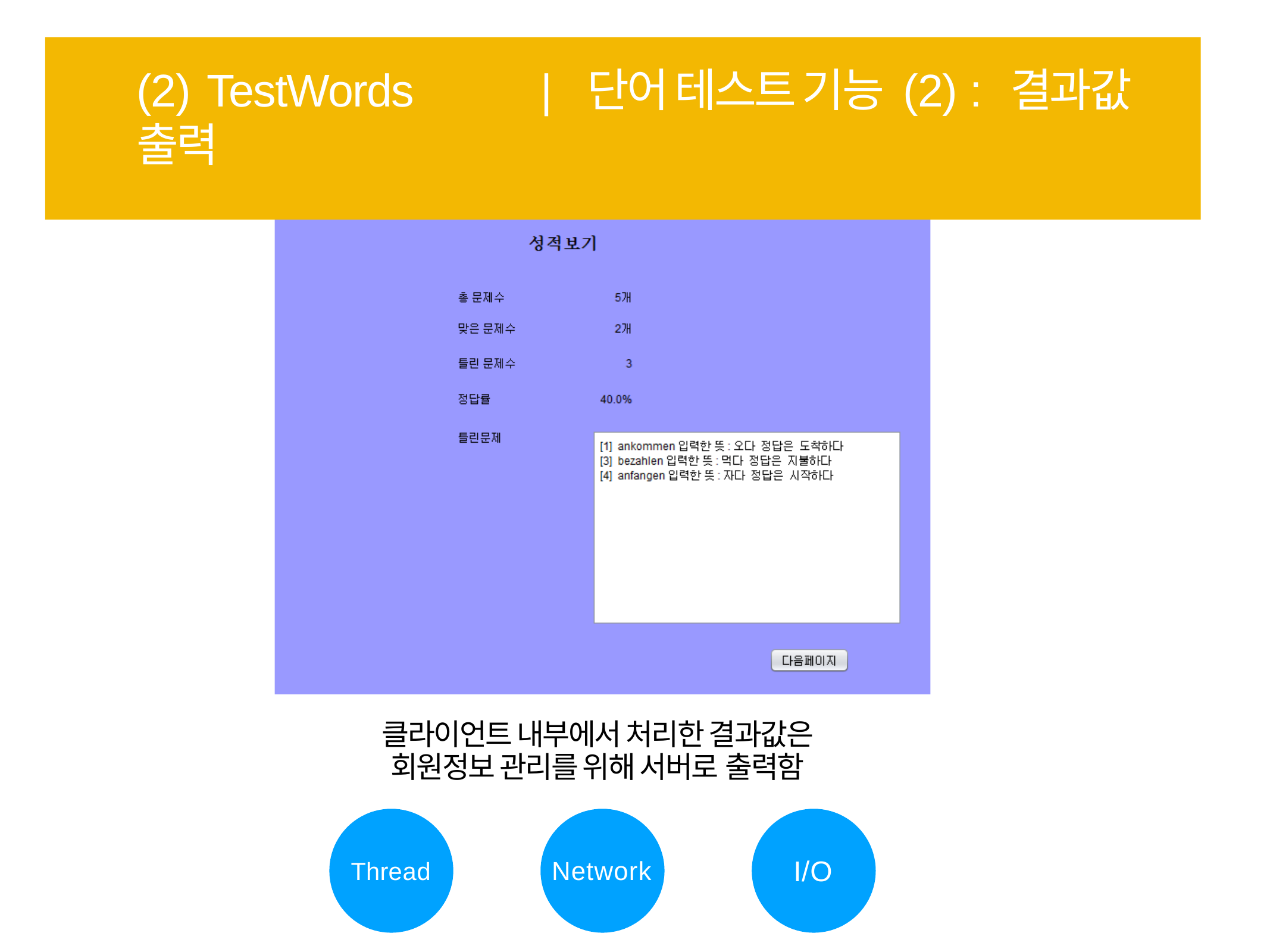

# (2) TestWords	| 단어 테스트 기능 (2) : 결과값 출력

클라이언트 내부에서 처리한 결과값은  회원정보 관리를 위해 서버로 출력함

I/O
Network
Thread